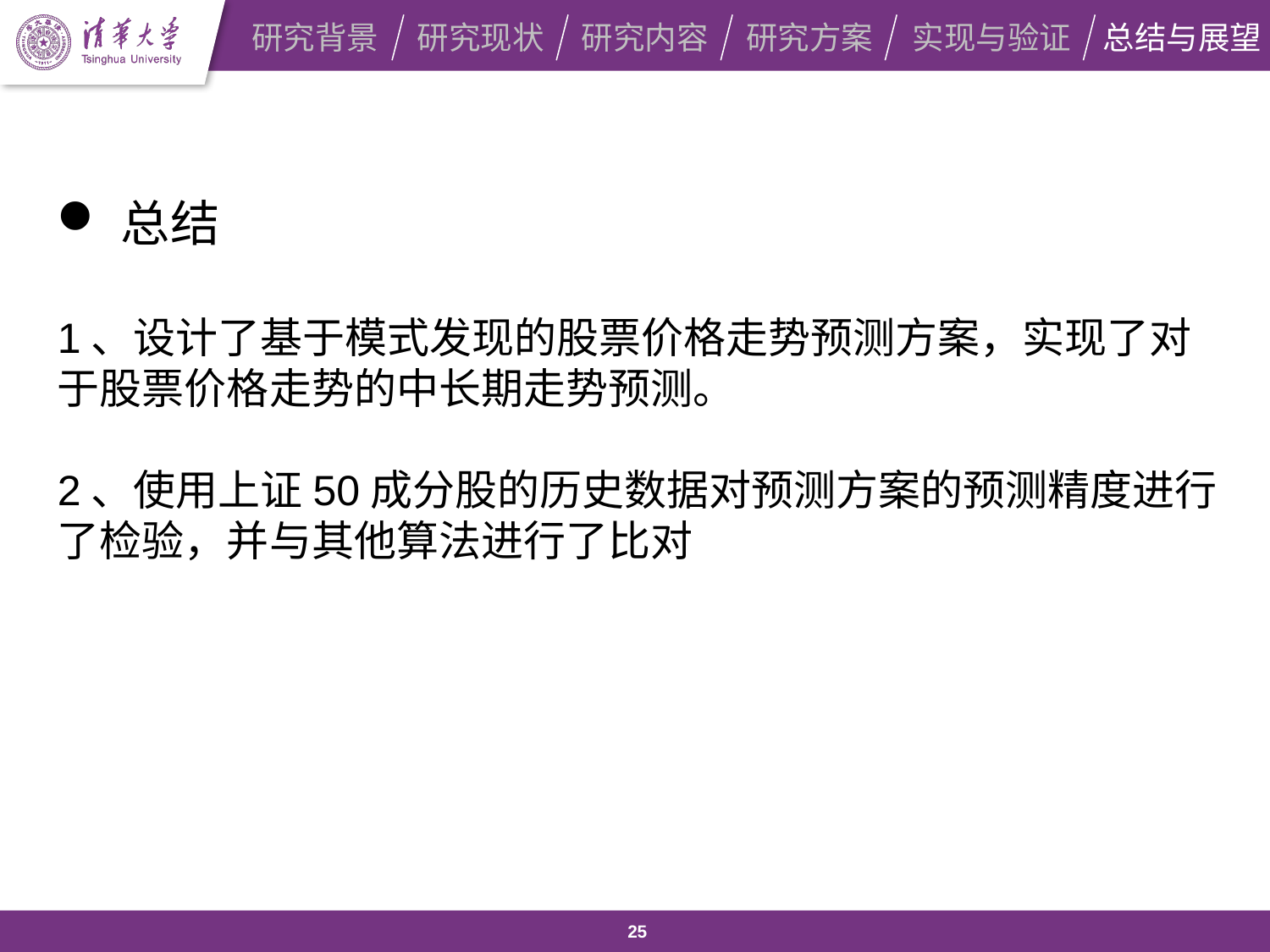

研究背景
研究现状
研究内容
研究方案
实现与验证
总结与展望
总结

1、设计了基于模式发现的股票价格走势预测方案，实现了对于股票价格走势的中长期走势预测。

2、使用上证50成分股的历史数据对预测方案的预测精度进行了检验，并与其他算法进行了比对